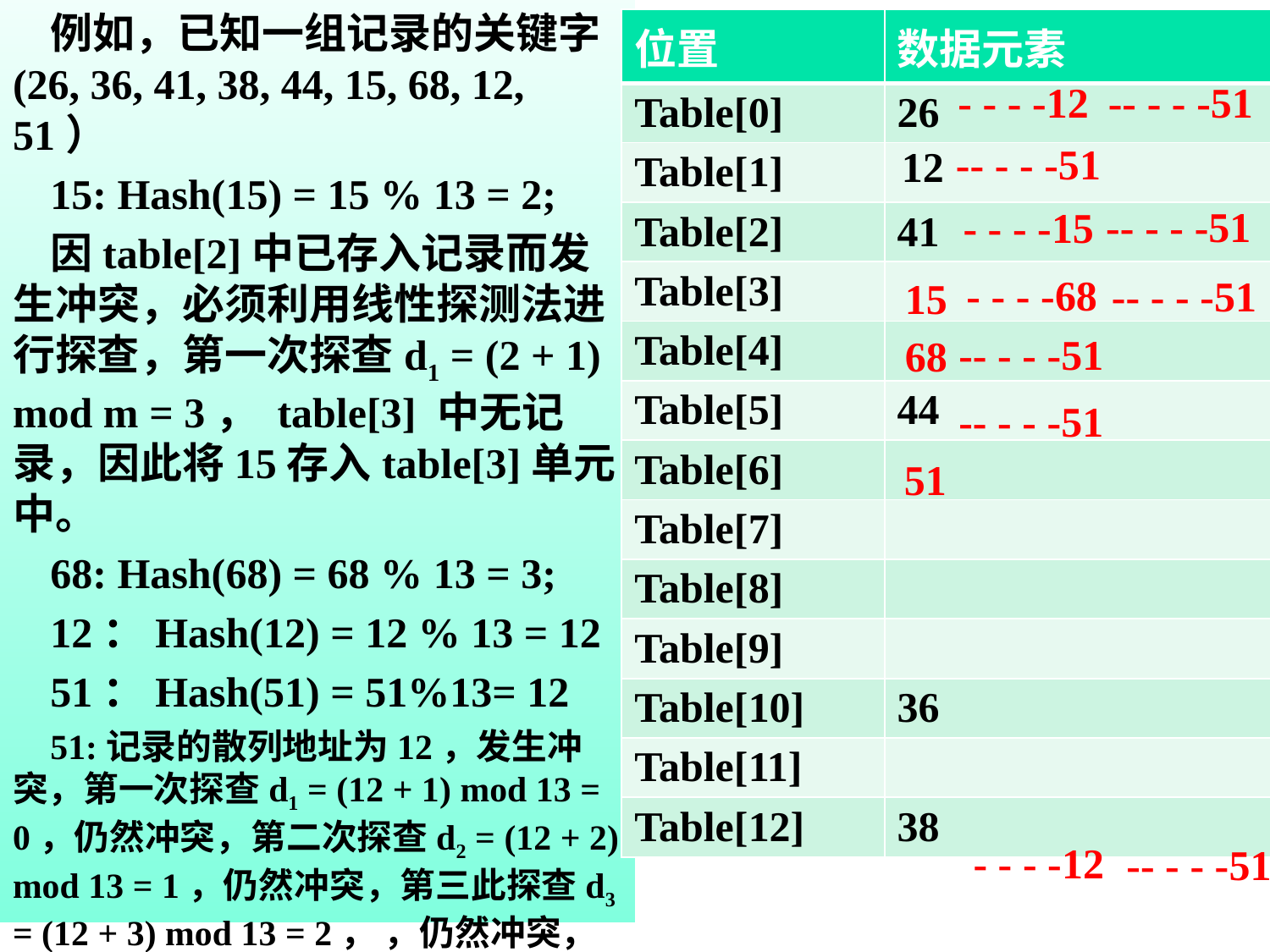

例如，已知一组记录的关键字(26, 36, 41, 38, 44, 15, 68, 12, 51）
15: Hash(15) = 15 % 13 = 2;
因table[2]中已存入记录而发生冲突，必须利用线性探测法进行探查，第一次探查d1 = (2 + 1) mod m = 3， table[3] 中无记录，因此将15存入table[3]单元中。
68: Hash(68) = 68 % 13 = 3;
12：Hash(12) = 12 % 13 = 12
51：Hash(51) = 51%13= 12
51:记录的散列地址为12，发生冲突，第一次探查d1 = (12 + 1) mod 13 = 0，仍然冲突，第二次探查d2 = (12 + 2) mod 13 = 1，仍然冲突，第三此探查d3 = (12 + 3) mod 13 = 2， ，仍然冲突，一直探查到d6 =6 ，该地址中无记录，将关键字为51的记录插入table[6]。
| 位置 | 数据元素 |
| --- | --- |
| Table[0] | 26 |
| Table[1] |  |
| Table[2] | 41 |
| Table[3] |  |
| Table[4] |  |
| Table[5] | 44 |
| Table[6] |  |
| Table[7] |  |
| Table[8] |  |
| Table[9] |  |
| Table[10] | 36 |
| Table[11] |  |
| Table[12] | 38 |
-- - - -51
- - - -12
-- - - -51
12
-- - - -51
- - - -15
- - - -68
-- - - -51
15
-- - - -51
68
-- - - -51
51
- - - -12
-- - - -51
52